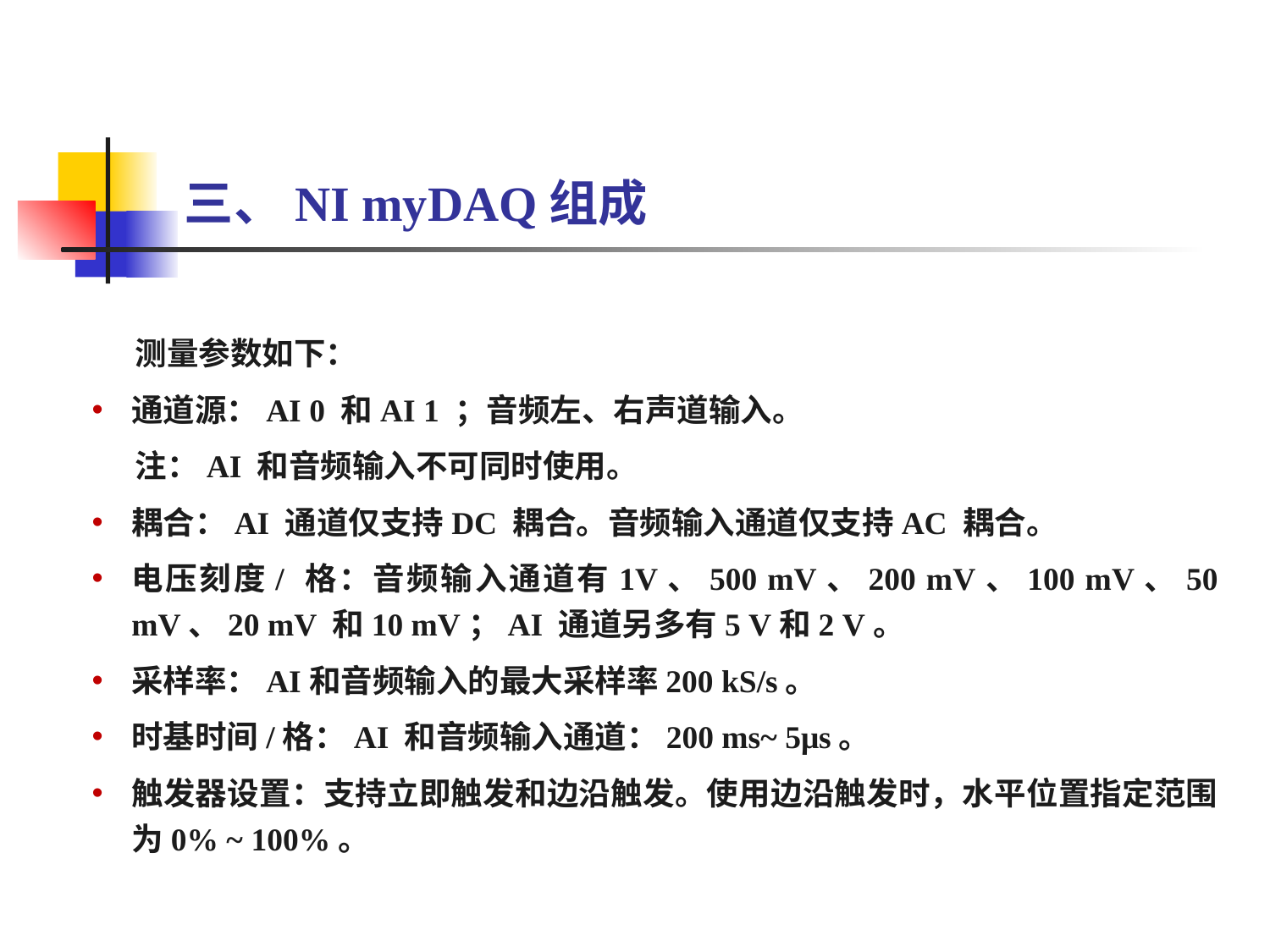

三、NI myDAQ组成
     测量参数如下：
通道源：AI 0 和AI 1 ；音频左、右声道输入。
     注：AI 和音频输入不可同时使用。
耦合：AI 通道仅支持DC 耦合。音频输入通道仅支持AC 耦合。
电压刻度/ 格：音频输入通道有1V、500 mV、200 mV、100 mV、50 mV、20 mV 和10 mV；AI 通道另多有5 V和2 V。
采样率：AI和音频输入的最大采样率200 kS/s。
时基时间/格：AI 和音频输入通道：200 ms~ 5μs。
触发器设置：支持立即触发和边沿触发。使用边沿触发时，水平位置指定范围为0% ~ 100%。